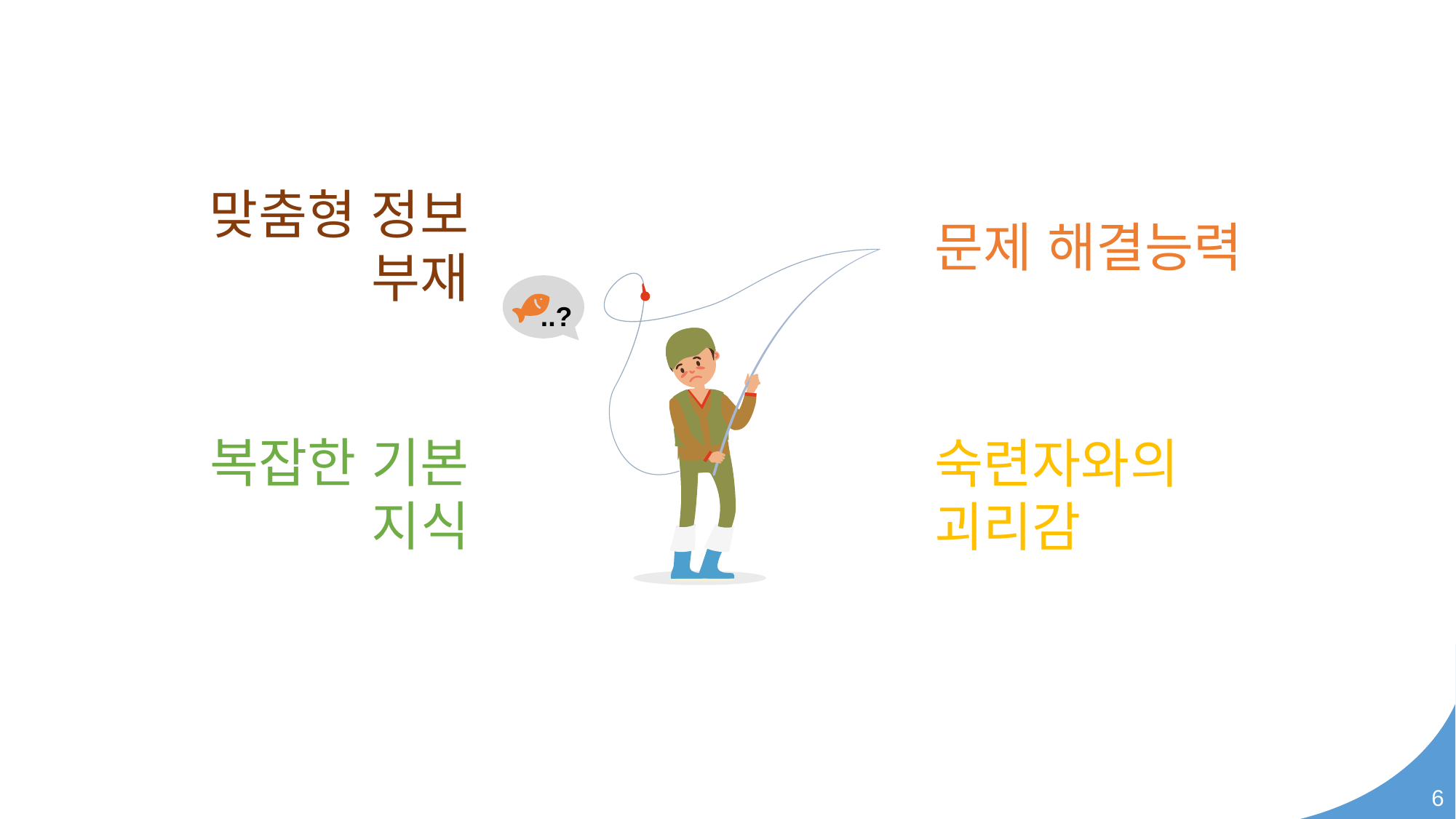

맞춤형 정보 부재
문제 해결능력

..?

복잡한 기본 지식
숙련자와의 괴리감
6